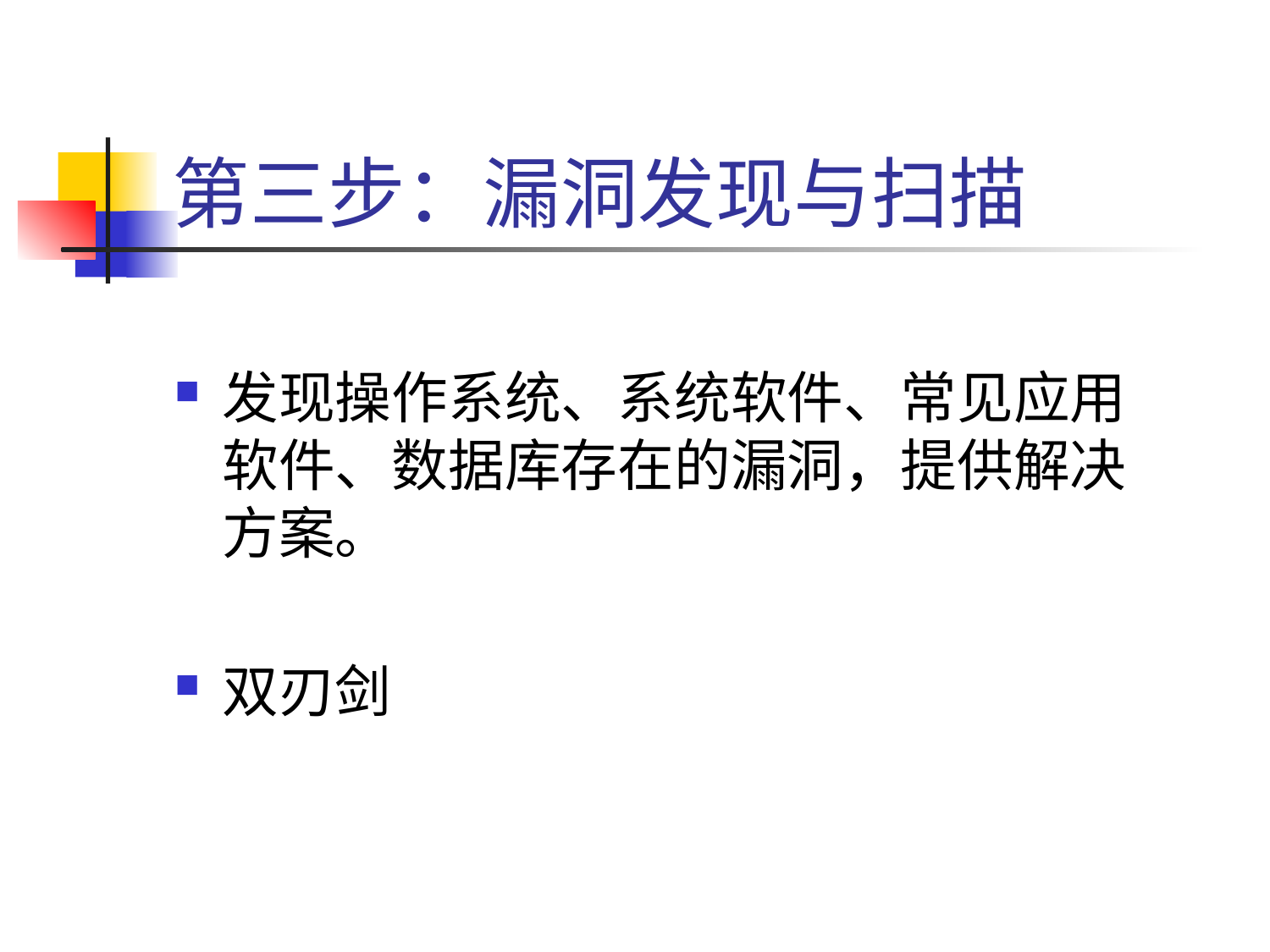

# 第三步：漏洞发现与扫描
发现操作系统、系统软件、常见应用软件、数据库存在的漏洞，提供解决方案。

双刃剑